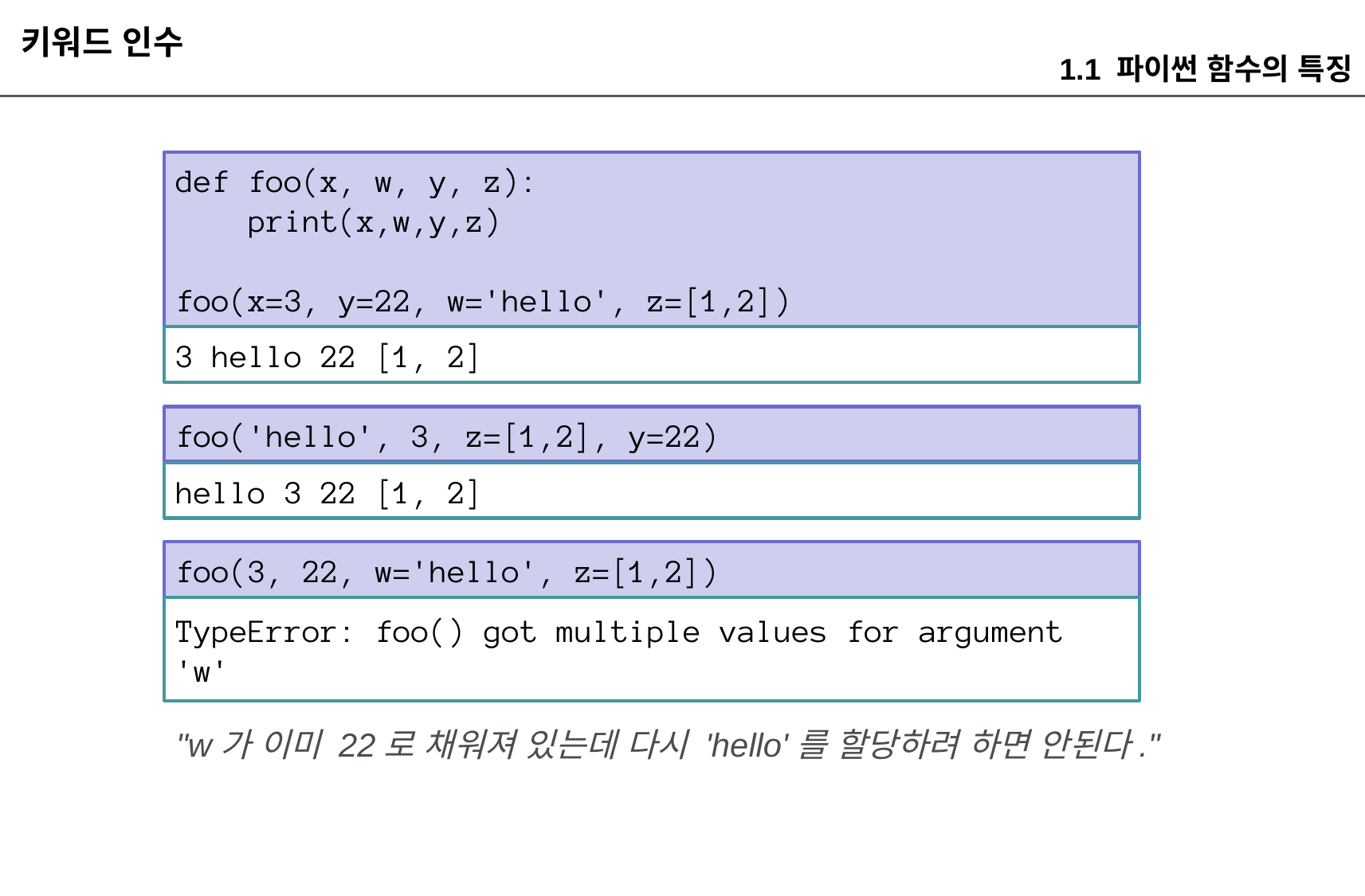

키워드 인수
1.1 파이썬 함수의 특징
def foo(x, w, y, z):
    print(x,w,y,z)

foo(x=3, y=22, w='hello', z=[1,2])
3 hello 22 [1, 2]
foo('hello', 3, z=[1,2], y=22)
hello 3 22 [1, 2]
foo(3, 22, w='hello', z=[1,2])
TypeError: foo() got multiple values for argument 'w'
"w가 이미 22로 채워져 있는데 다시 'hello'를 할당하려 하면 안된다."